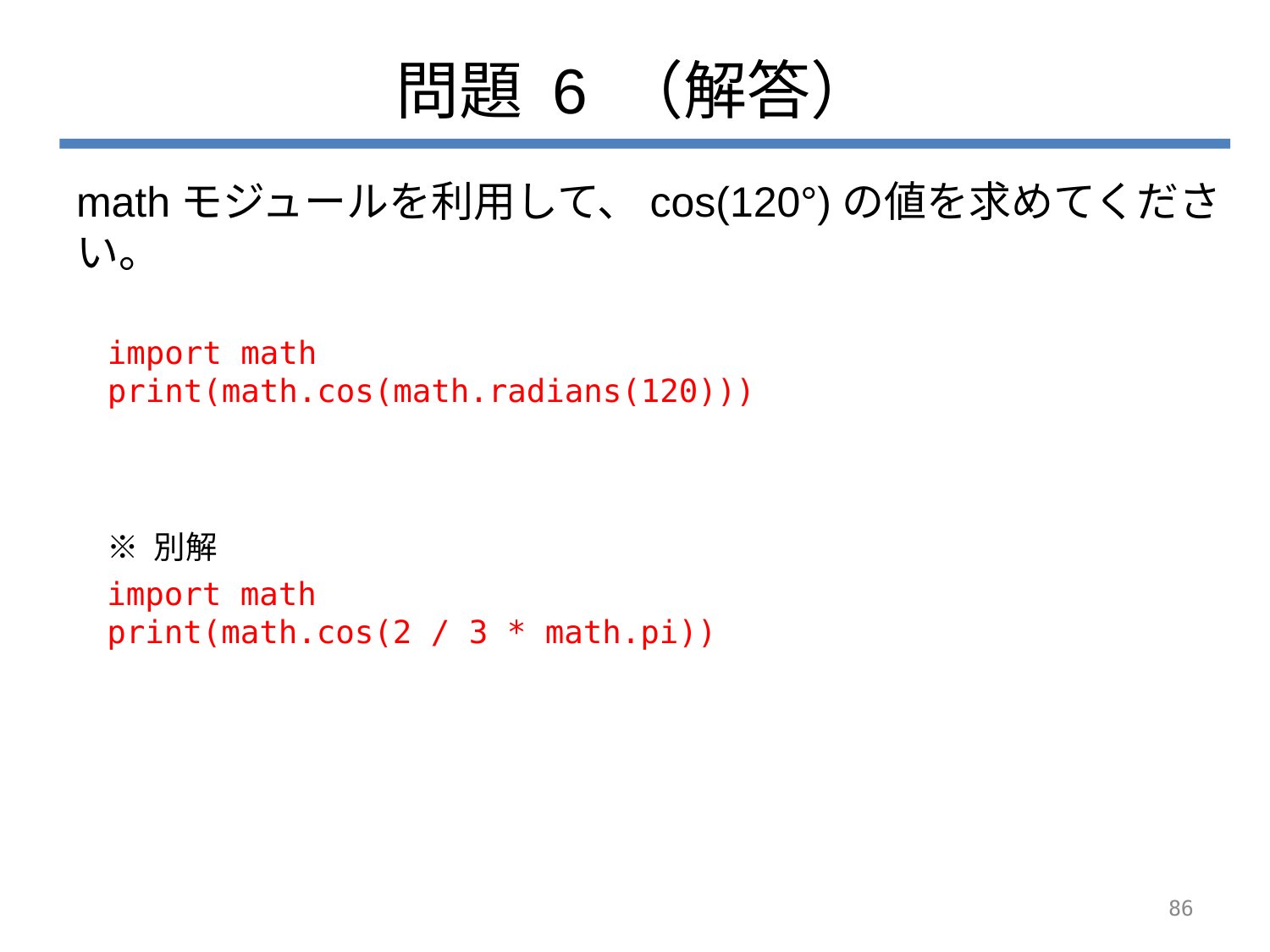

# 問題 6 （解答）
mathモジュールを利用して、cos(120°)の値を求めてください。
import math
print(math.cos(math.radians(120)))
※ 別解
import math
print(math.cos(2 / 3 * math.pi))
86